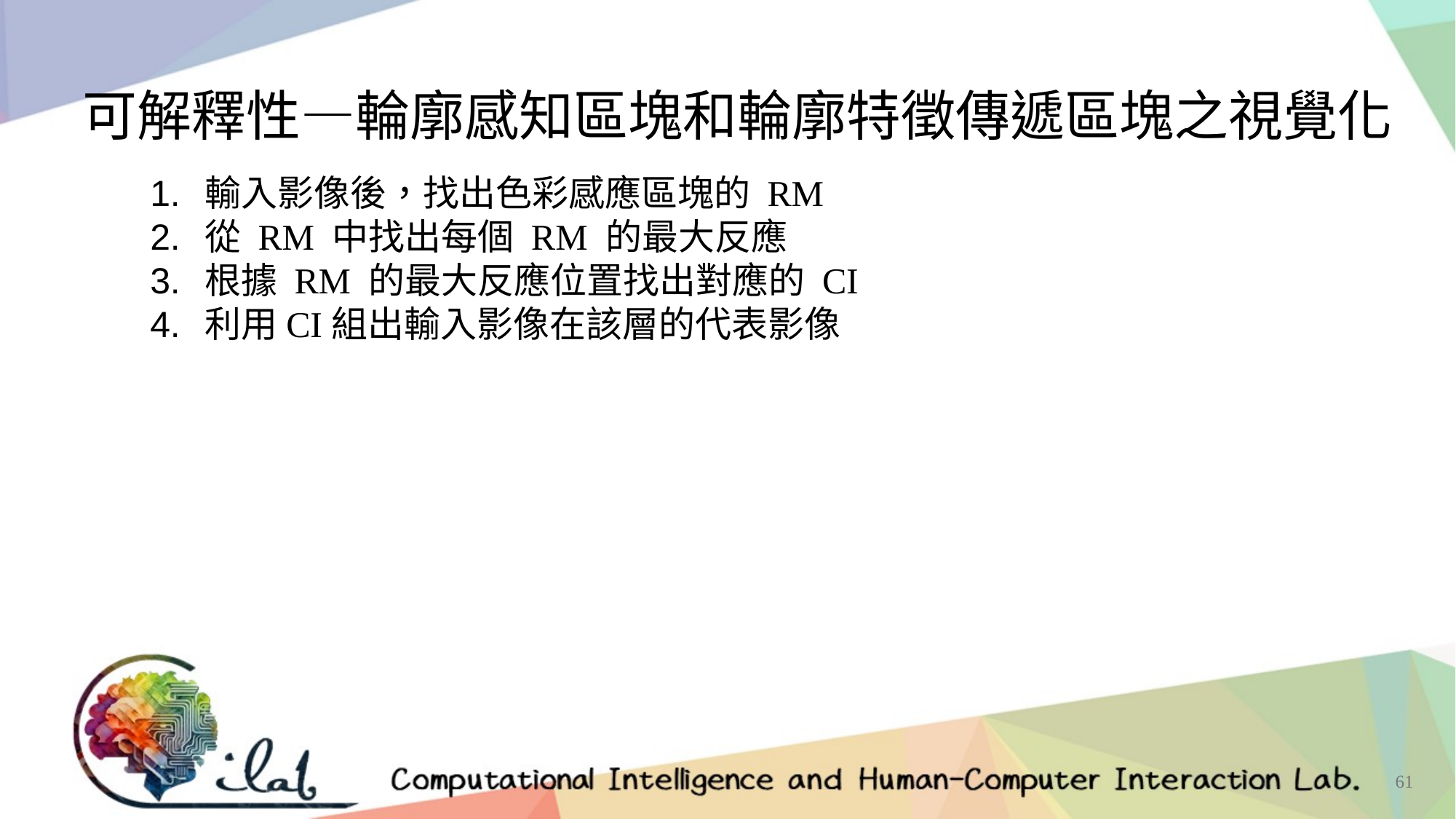

可解釋性—輪廓感知區塊和輪廓特徵傳遞區塊之視覺化
輸入影像後，找出色彩感應區塊的 RM
從 RM 中找出每個 RM 的最大反應
根據 RM 的最大反應位置找出對應的 CI
利用CI組出輸入影像在該層的代表影像
61